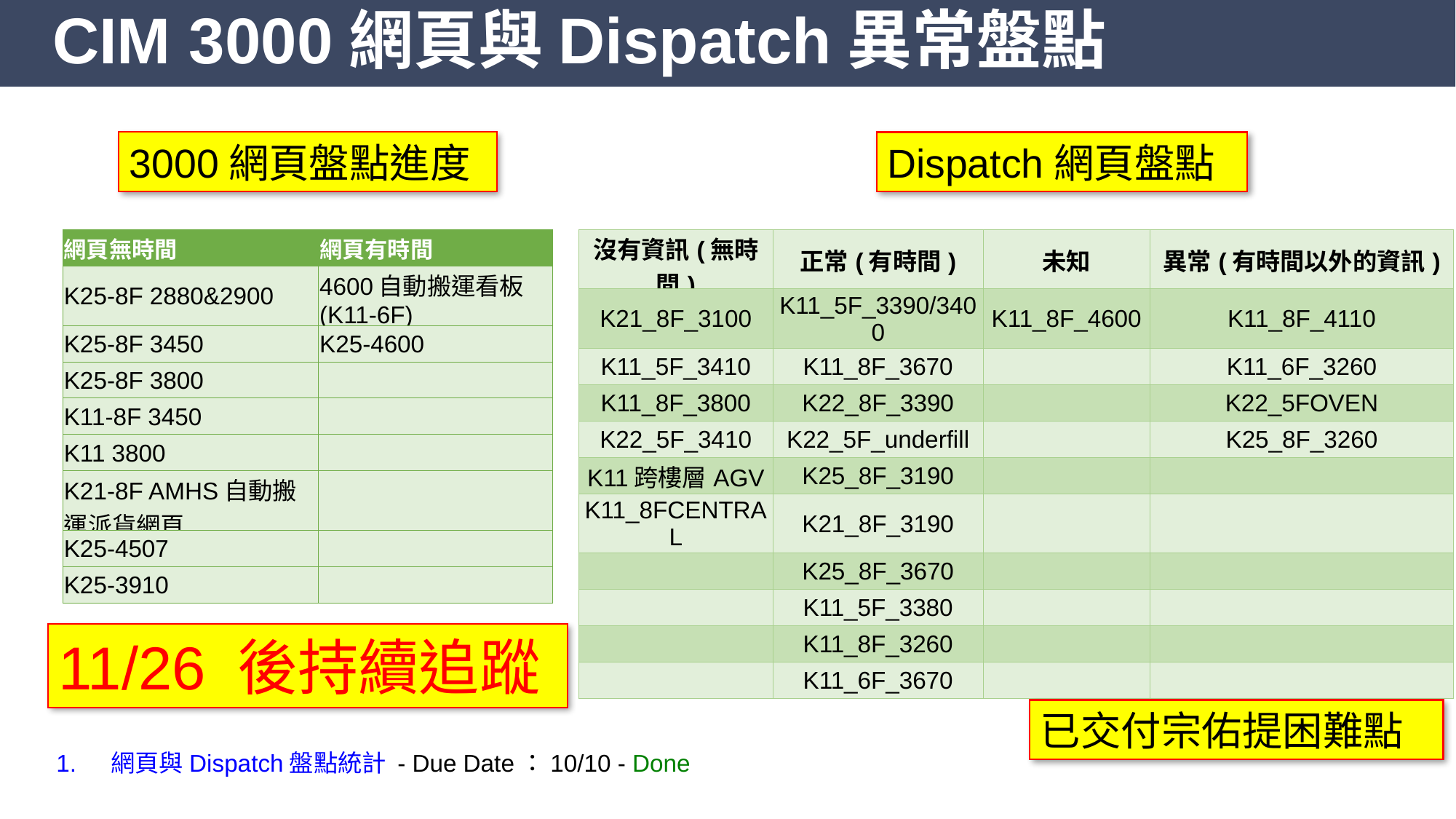

# CIM 3000網頁與Dispatch異常盤點
3000網頁盤點進度
Dispatch網頁盤點
| 網頁無時間 | 網頁有時間 |
| --- | --- |
| K25-8F 2880&2900 | 4600自動搬運看板(K11-6F) |
| K25-8F 3450 | K25-4600 |
| K25-8F 3800 |  |
| K11-8F 3450 |  |
| K11 3800 |  |
| K21-8F AMHS自動搬運派貨網頁 |  |
| K25-4507 |  |
| K25-3910 |  |
| 沒有資訊(無時間) | 正常(有時間) | 未知 | 異常(有時間以外的資訊) |
| --- | --- | --- | --- |
| K21\_8F\_3100 | K11\_5F\_3390/3400 | K11\_8F\_4600 | K11\_8F\_4110 |
| K11\_5F\_3410 | K11\_8F\_3670 |  | K11\_6F\_3260 |
| K11\_8F\_3800 | K22\_8F\_3390 |  | K22\_5FOVEN |
| K22\_5F\_3410 | K22\_5F\_underfill |  | K25\_8F\_3260 |
| K11跨樓層AGV | K25\_8F\_3190 |  |  |
| K11\_8FCENTRAL | K21\_8F\_3190 |  |  |
|  | K25\_8F\_3670 |  |  |
|  | K11\_5F\_3380 |  |  |
|  | K11\_8F\_3260 |  |  |
|  | K11\_6F\_3670 |  |  |
11/26 後持續追蹤
已交付宗佑提困難點
網頁與Dispatch盤點統計 - Due Date：10/10 - Done